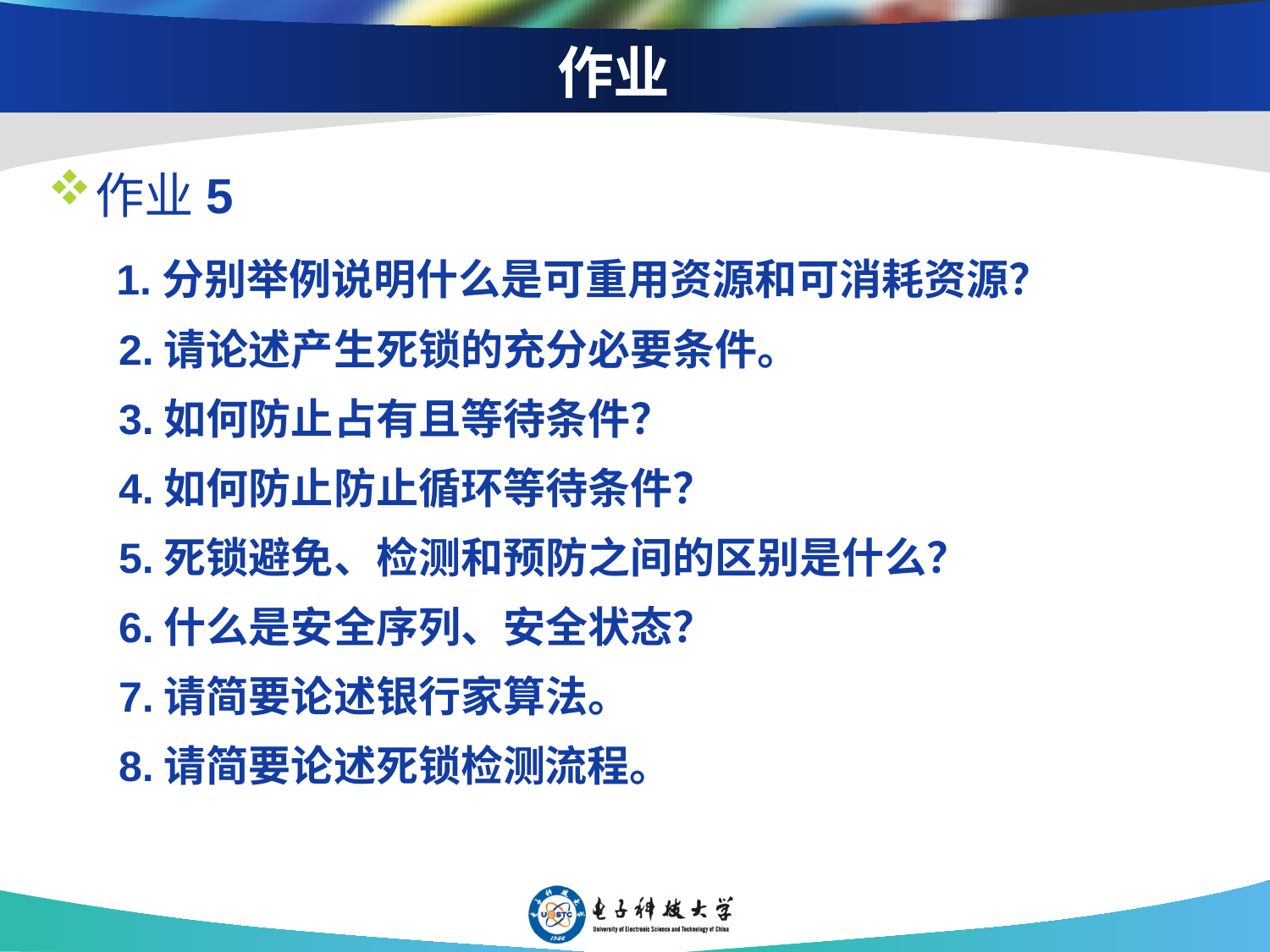

# 作业
作业5
     1.分别举例说明什么是可重用资源和可消耗资源？
      2.请论述产生死锁的充分必要条件。
      3.如何防止占有且等待条件？
      4.如何防止防止循环等待条件？
      5.死锁避免、检测和预防之间的区别是什么？
      6.什么是安全序列、安全状态？
      7.请简要论述银行家算法。
      8.请简要论述死锁检测流程。